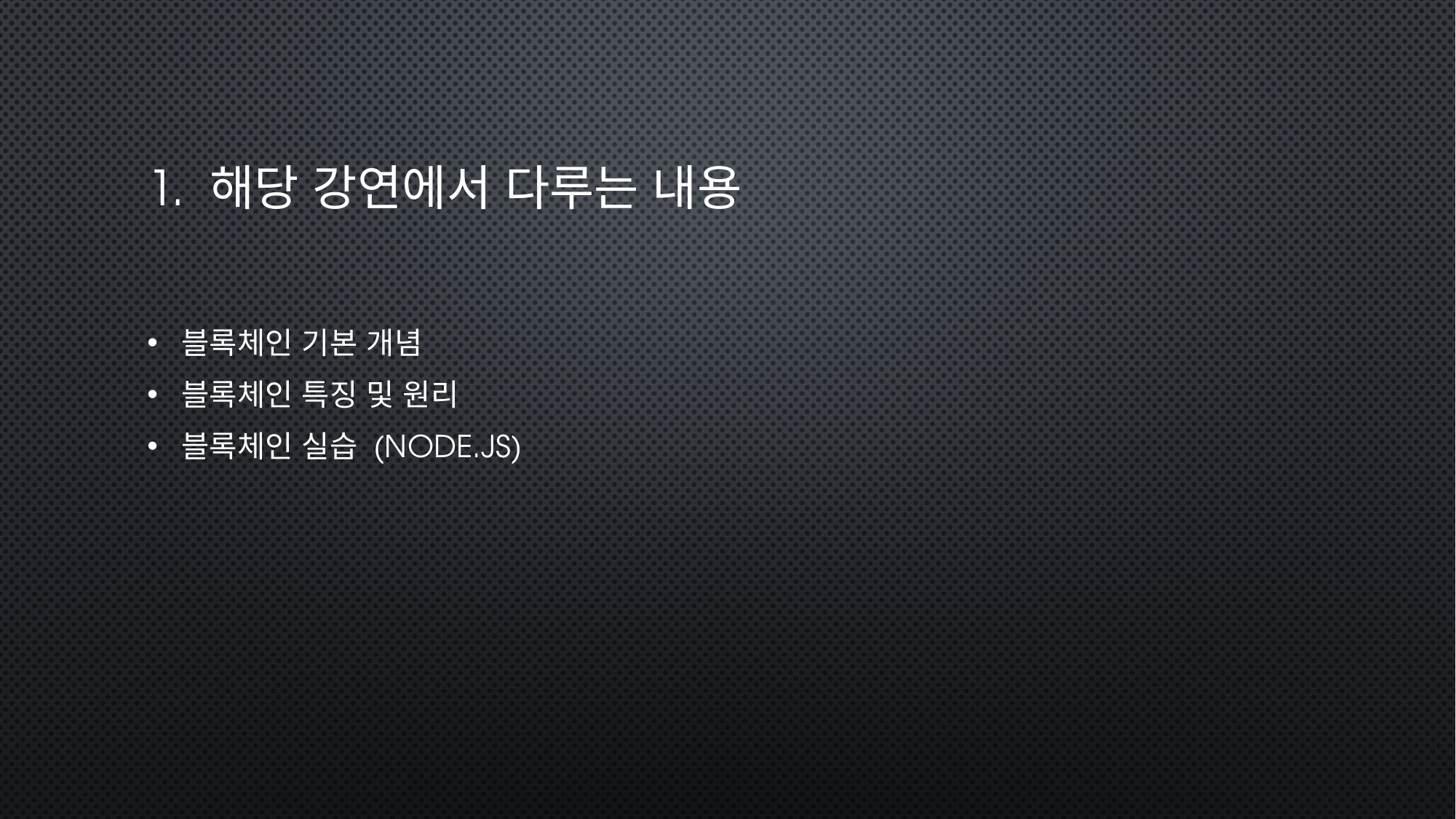

# 1. 해당 강연에서 다루는 내용
블록체인 기본 개념
블록체인 특징 및 원리
블록체인 실습 (node.js)